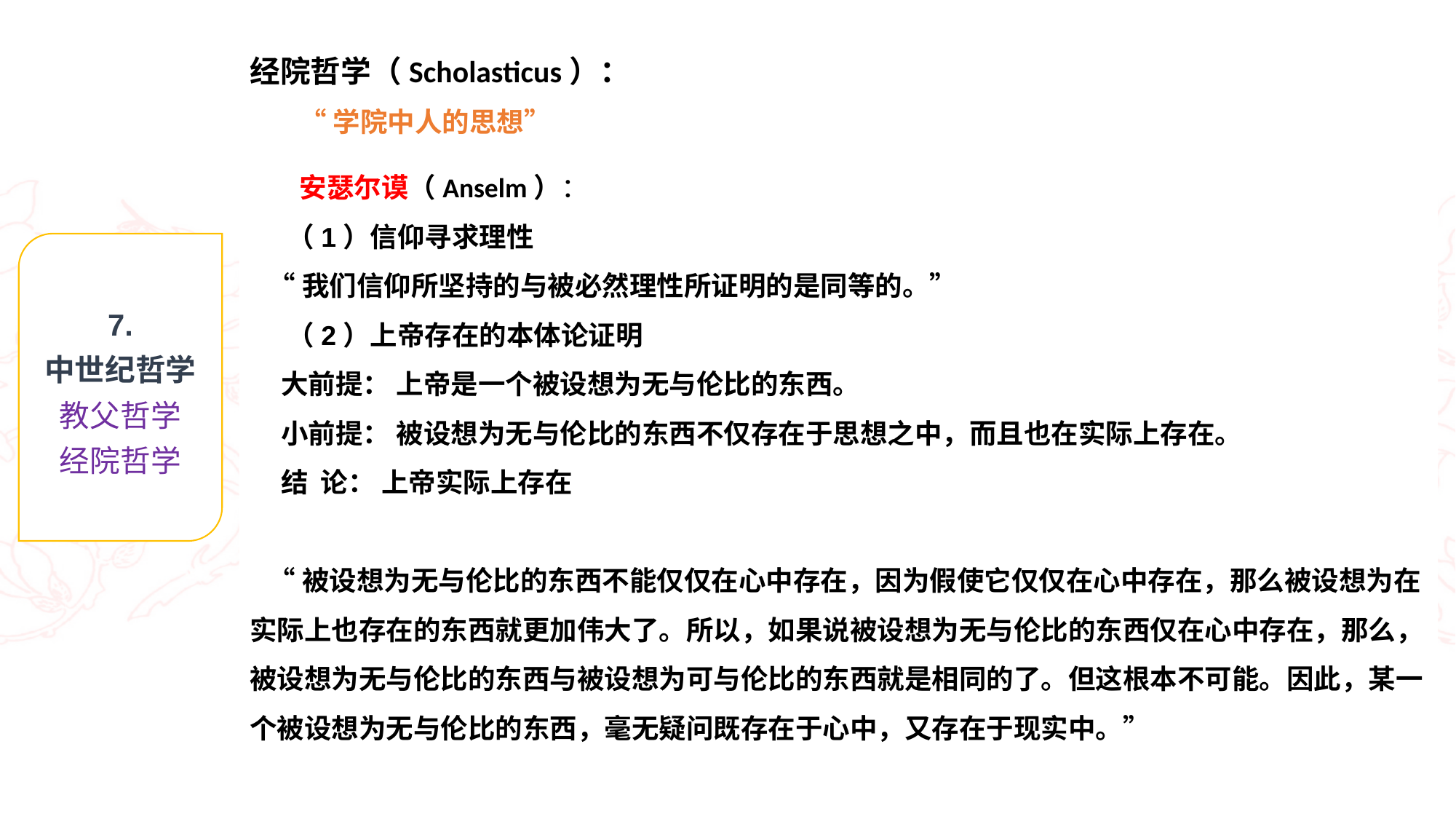

经院哲学（Scholasticus）：
        “学院中人的思想”
       安瑟尔谟（Anselm）：
     （1）信仰寻求理性
   “我们信仰所坚持的与被必然理性所证明的是同等的。”
     （2）上帝存在的本体论证明
    大前提： 上帝是一个被设想为无与伦比的东西。
    小前提： 被设想为无与伦比的东西不仅存在于思想之中，而且也在实际上存在。
    结  论： 上帝实际上存在

   “被设想为无与伦比的东西不能仅仅在心中存在，因为假使它仅仅在心中存在，那么被设想为在实际上也存在的东西就更加伟大了。所以，如果说被设想为无与伦比的东西仅在心中存在，那么，被设想为无与伦比的东西与被设想为可与伦比的东西就是相同的了。但这根本不可能。因此，某一个被设想为无与伦比的东西，毫无疑问既存在于心中，又存在于现实中。”
7.
中世纪哲学
教父哲学
经院哲学